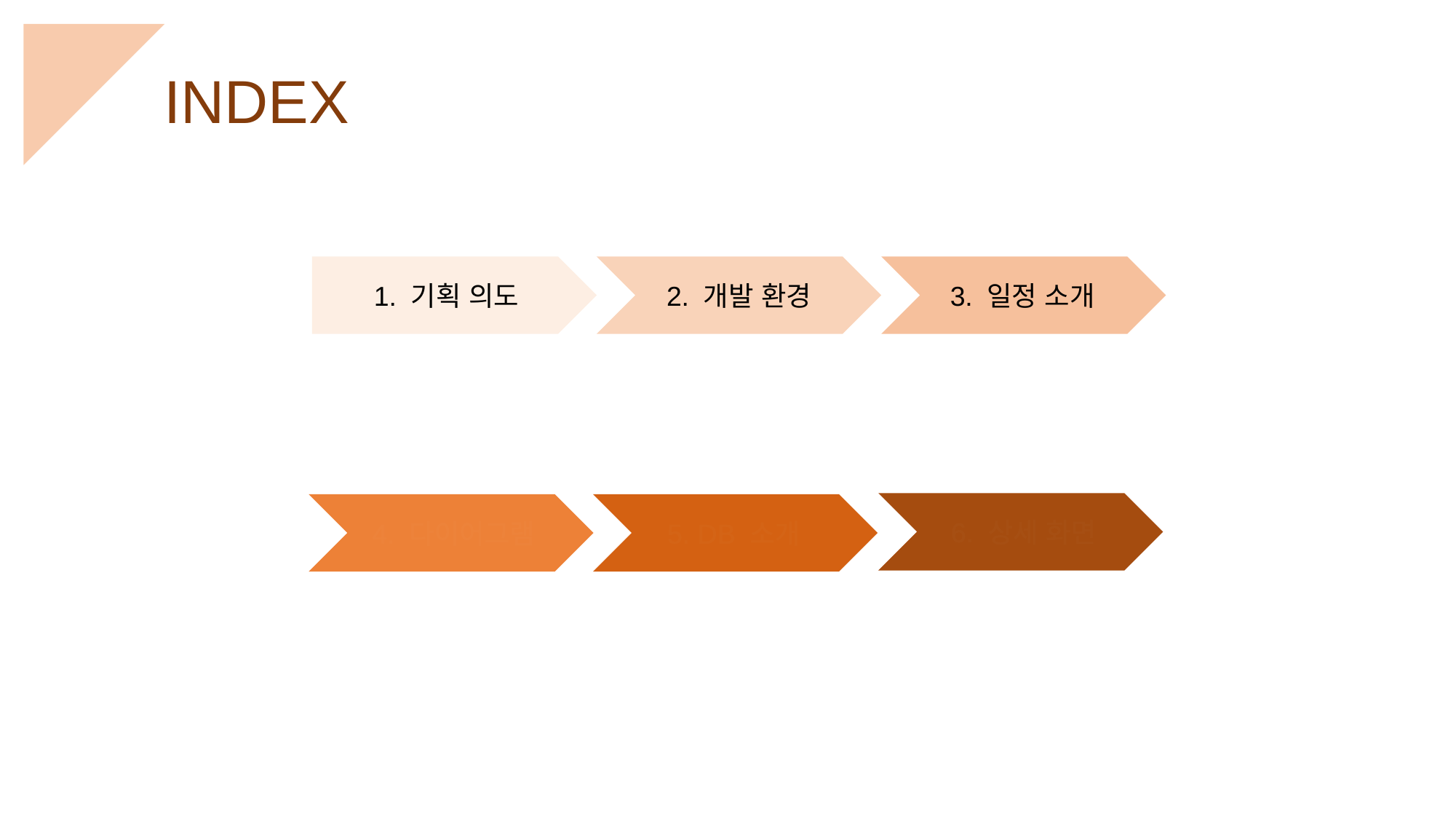

INDEX

1. 기획 의도
2. 개발 환경
3. 일정 소개

6. 상세 화면
4. 다이어그램
5. DB 소개